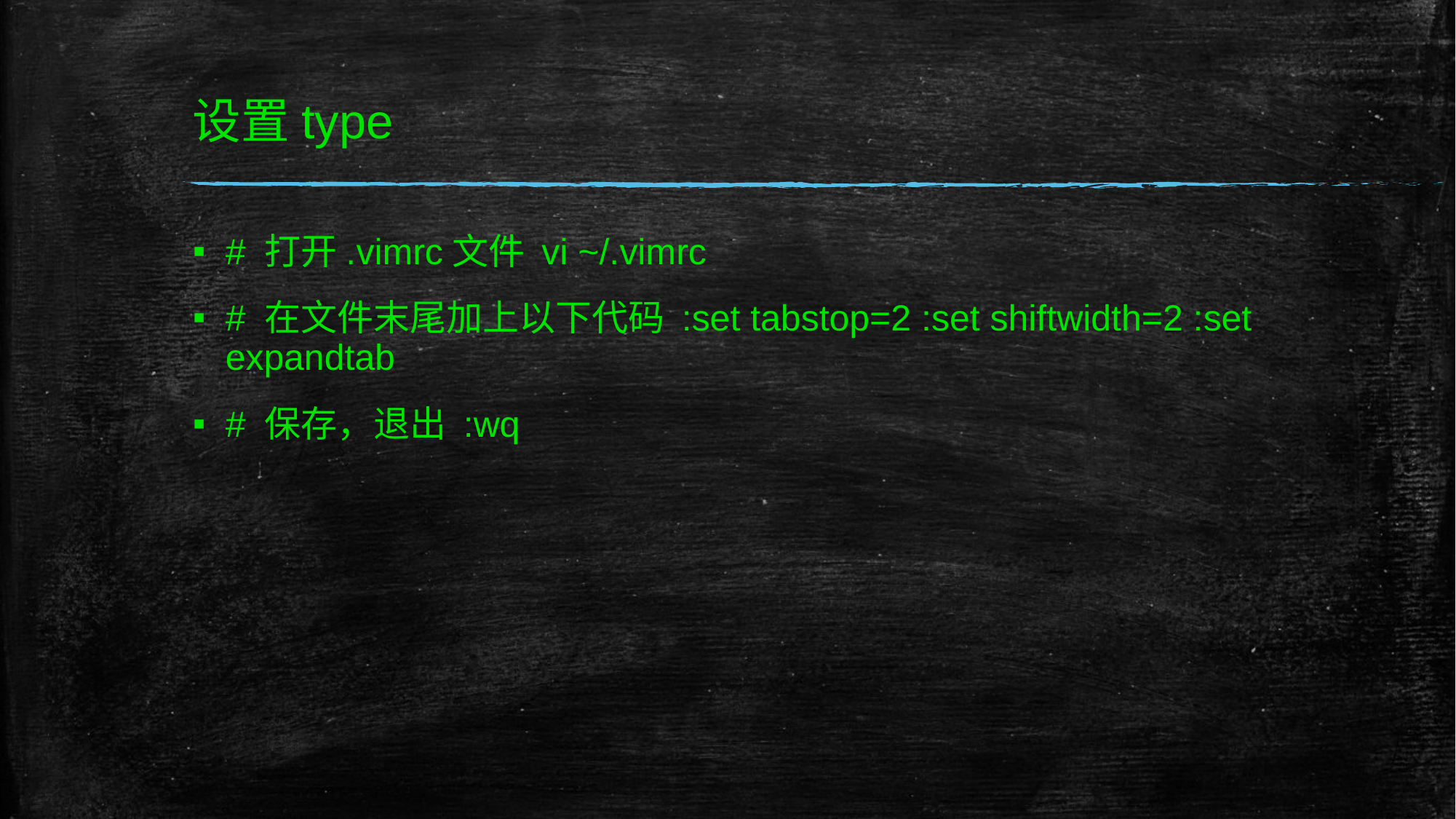

# 设置type
# 打开.vimrc文件 vi ~/.vimrc
# 在文件末尾加上以下代码 :set tabstop=2 :set shiftwidth=2 :set expandtab
# 保存，退出 :wq